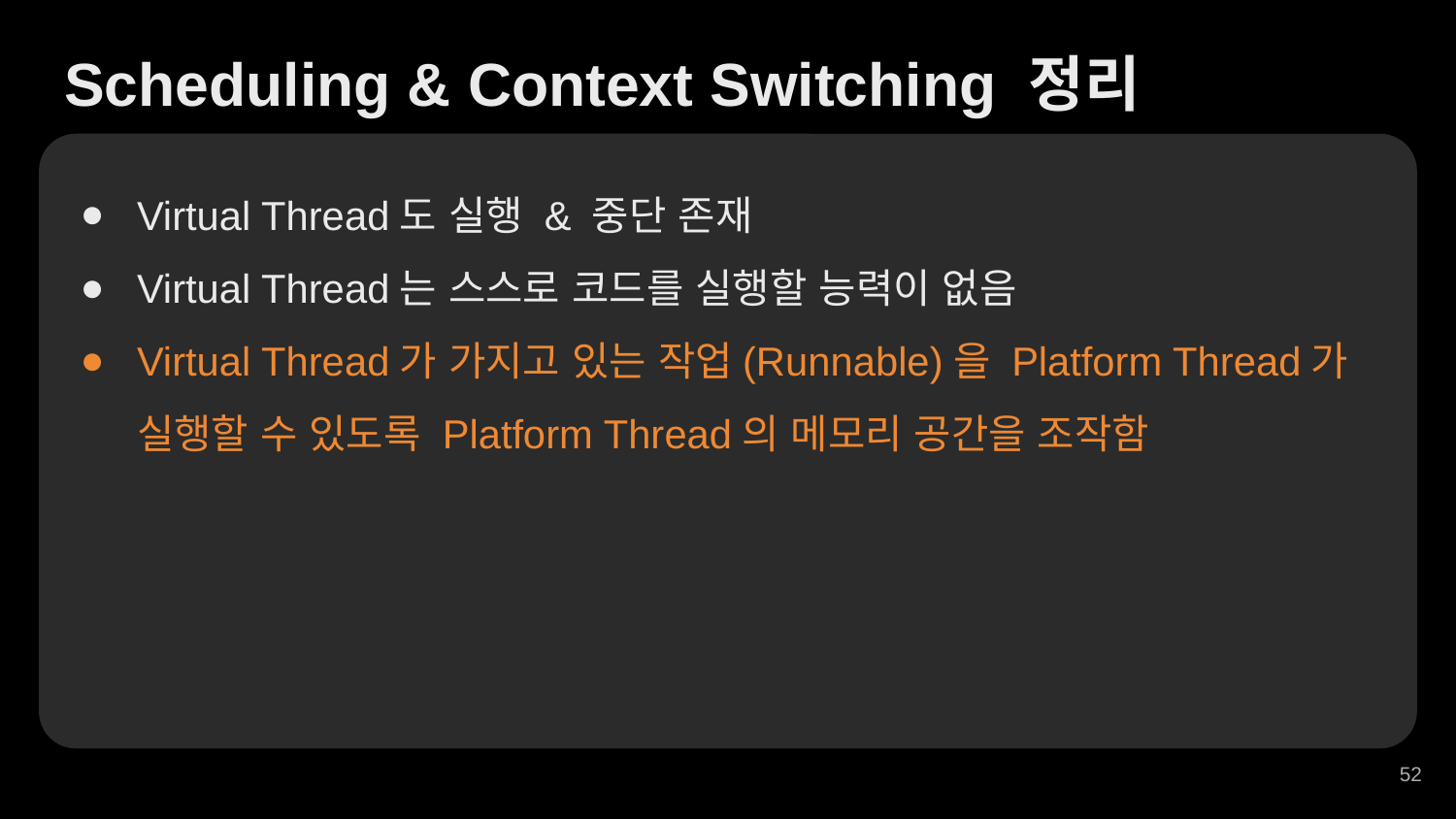

Scheduling & Context Switching 정리

Virtual Thread도 실행 & 중단 존재
Virtual Thread는 스스로 코드를 실행할 능력이 없음
Virtual Thread가 가지고 있는 작업(Runnable)을 Platform Thread가 실행할 수 있도록 Platform Thread의 메모리 공간을 조작함

52